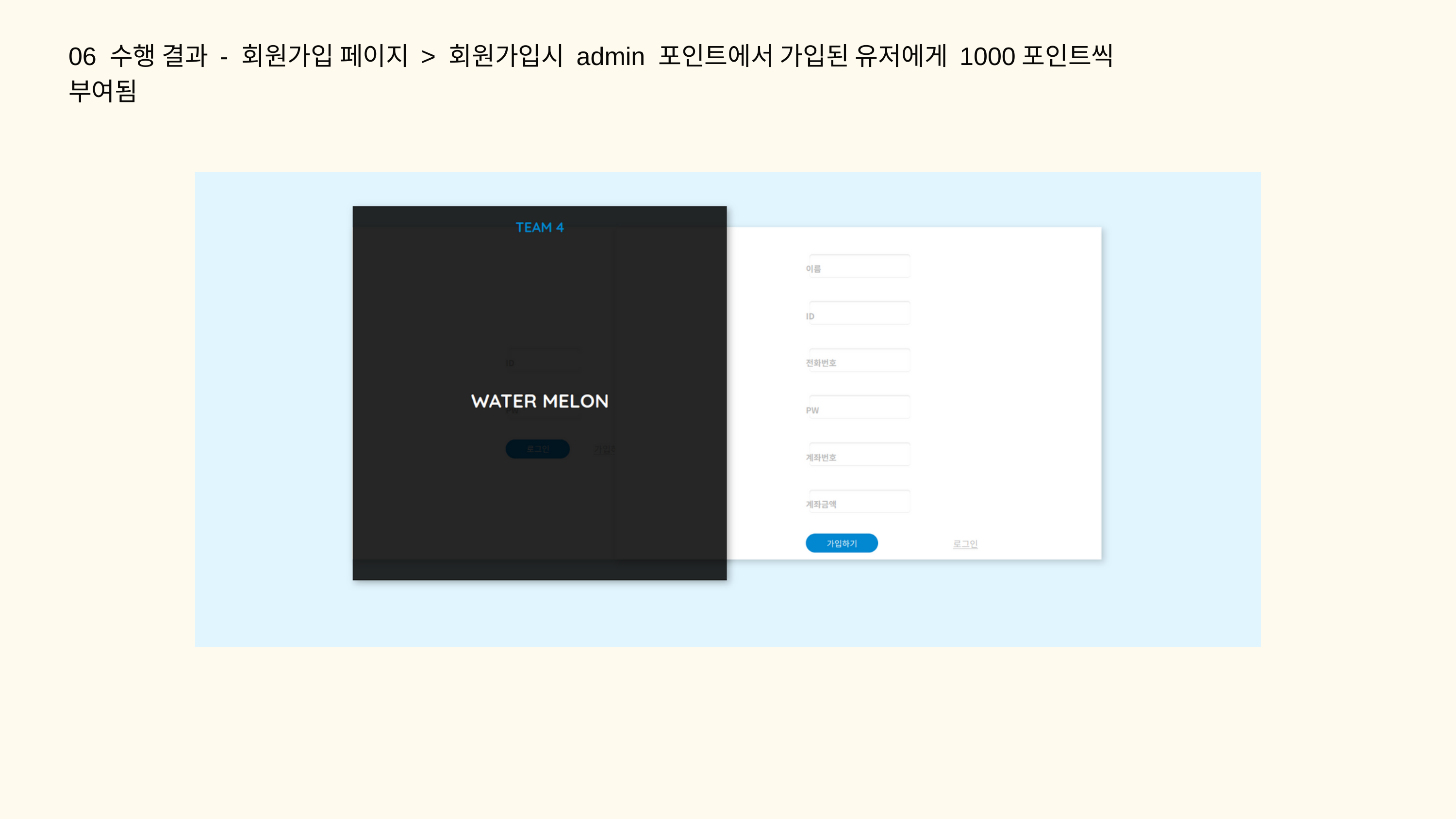

06 수행 결과 - 회원가입 페이지 > 회원가입시 admin 포인트에서 가입된 유저에게 1000포인트씩 부여됨